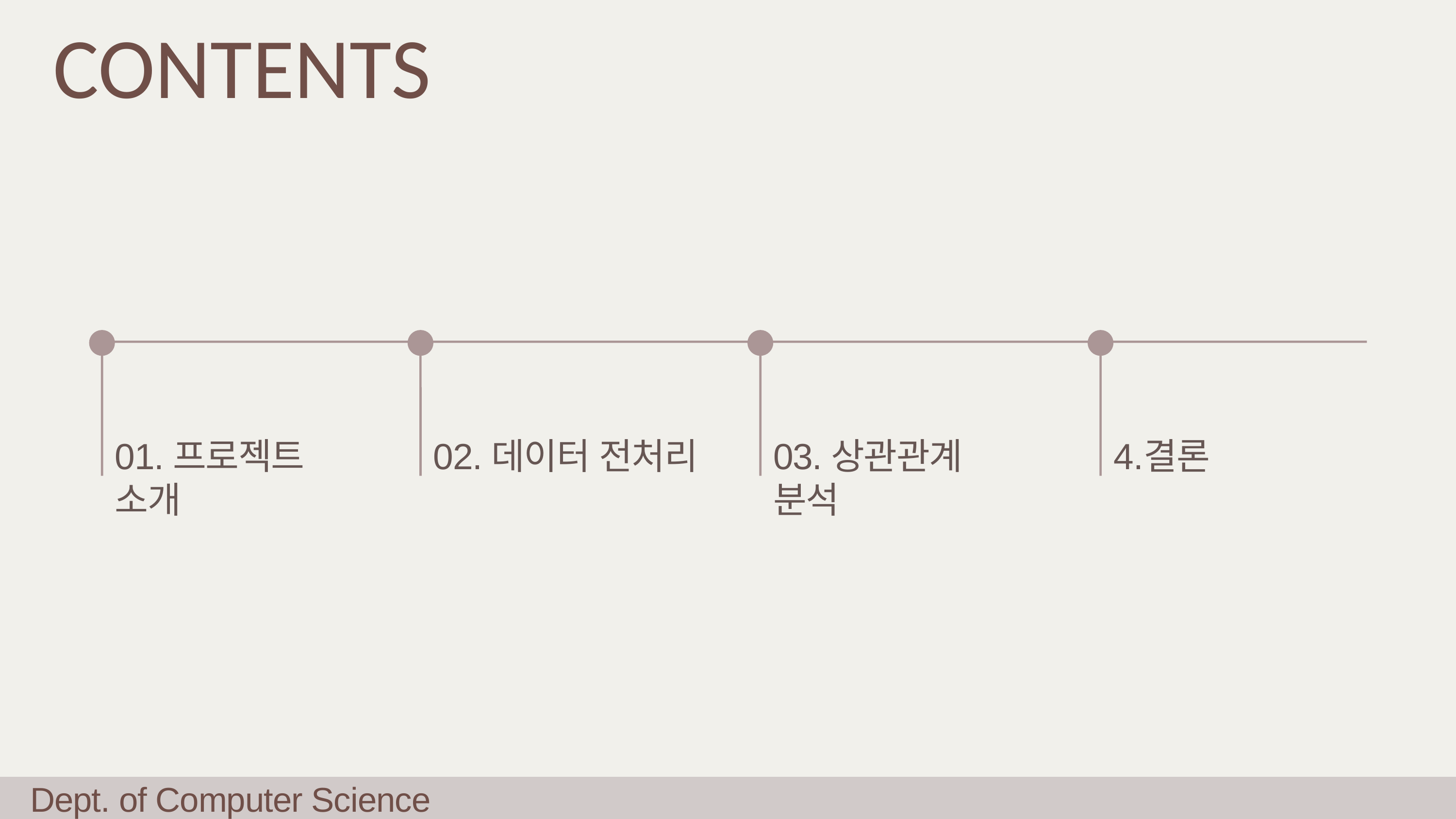

CONTENTS

01.프로젝트 소개
02.데이터 전처리
03.상관관계 분석
결론
Dept. of Computer Science